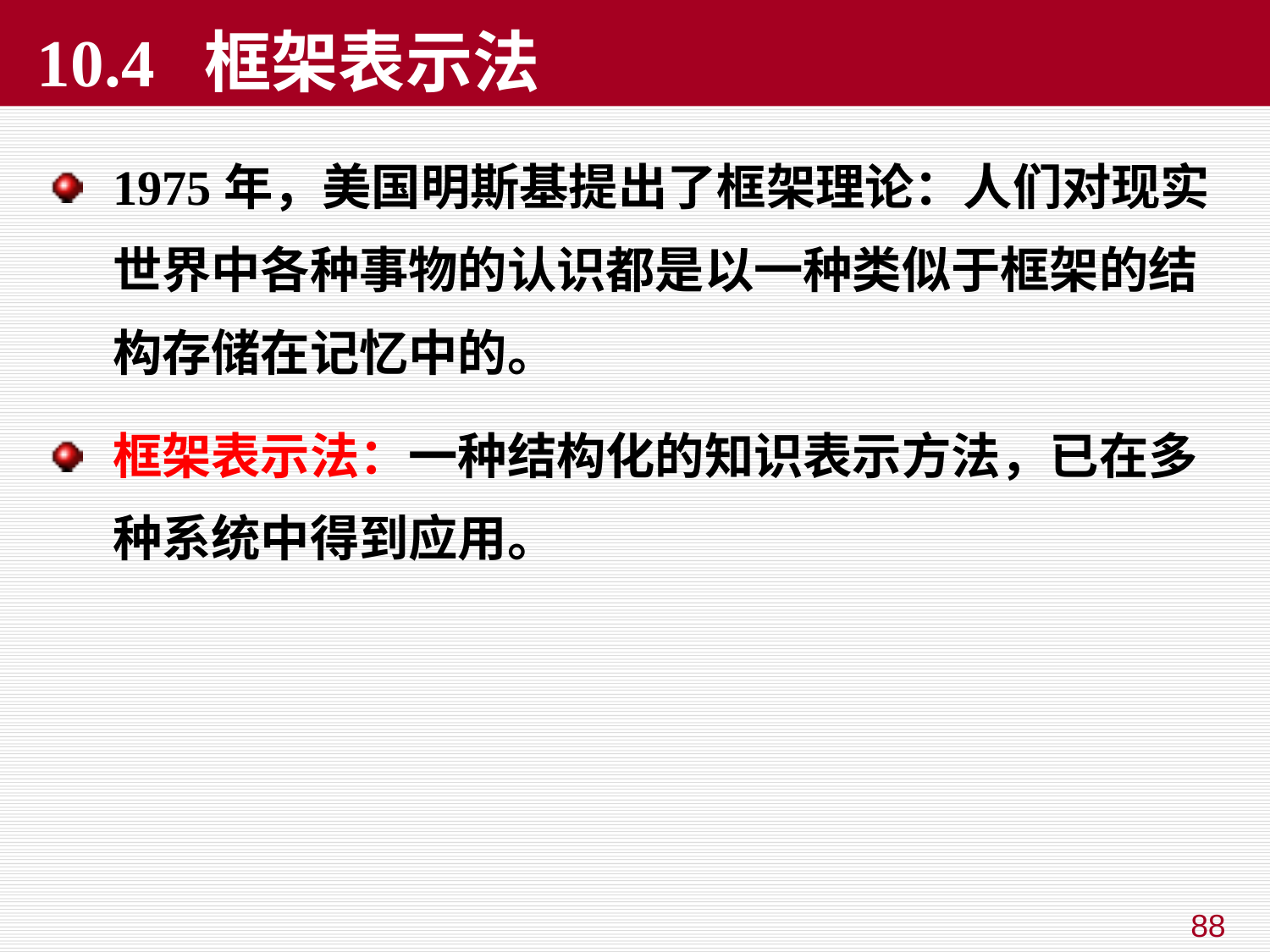

# 10.4  框架表示法
1975年，美国明斯基提出了框架理论：人们对现实世界中各种事物的认识都是以一种类似于框架的结构存储在记忆中的。
框架表示法：一种结构化的知识表示方法，已在多种系统中得到应用。
88